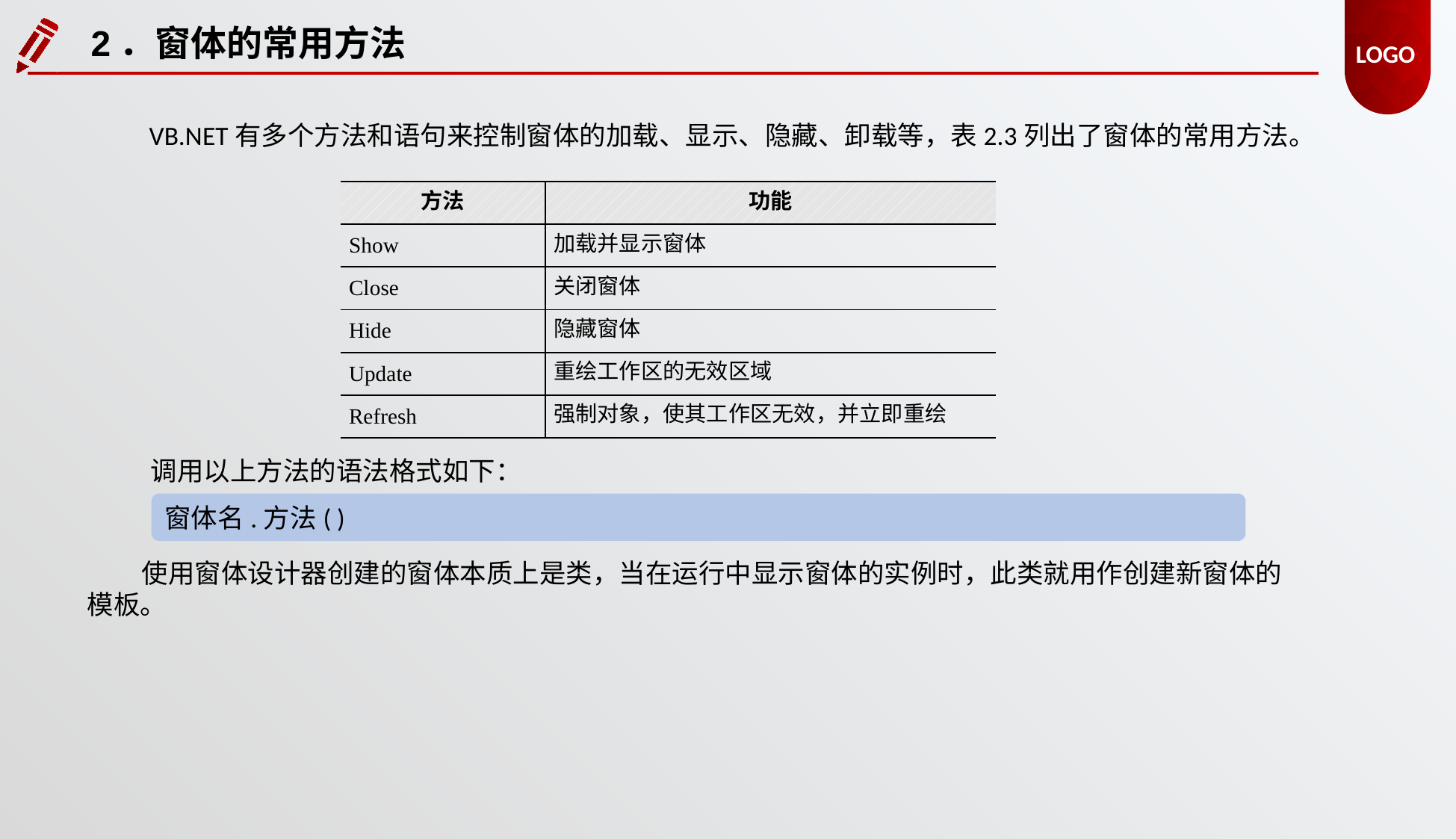

2．窗体的常用方法
VB.NET有多个方法和语句来控制窗体的加载、显示、隐藏、卸载等，表2.3列出了窗体的常用方法。
| 方法 | 功能 |
| --- | --- |
| Show | 加载并显示窗体 |
| Close | 关闭窗体 |
| Hide | 隐藏窗体 |
| Update | 重绘工作区的无效区域 |
| Refresh | 强制对象，使其工作区无效，并立即重绘 |
调用以上方法的语法格式如下：
窗体名.方法( )
使用窗体设计器创建的窗体本质上是类，当在运行中显示窗体的实例时，此类就用作创建新窗体的模板。